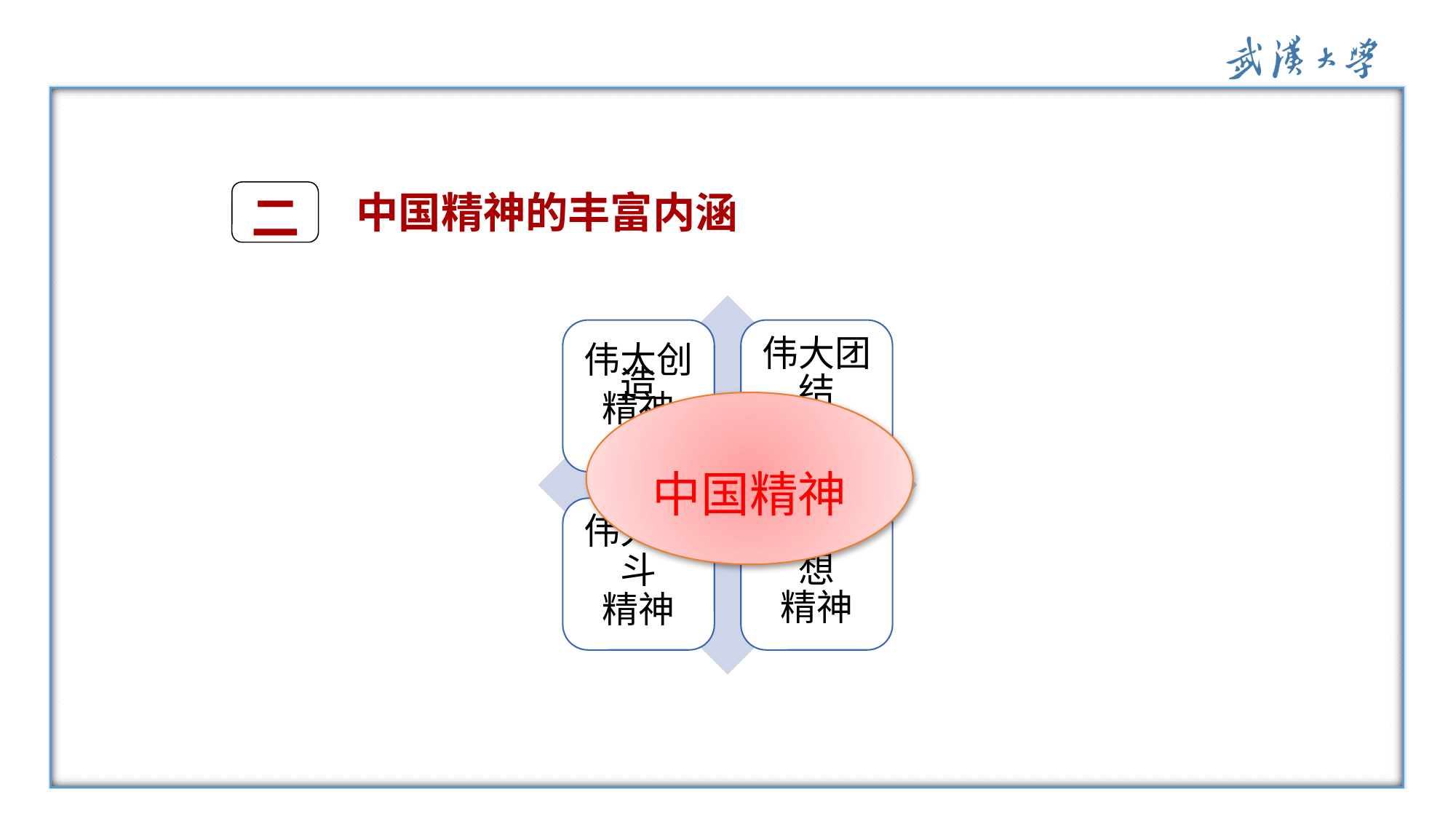

中国精神的丰富内涵
二

伟大创造
精神
伟大奋斗
精神
伟大梦想
精神
伟大团结
精神
中国精神